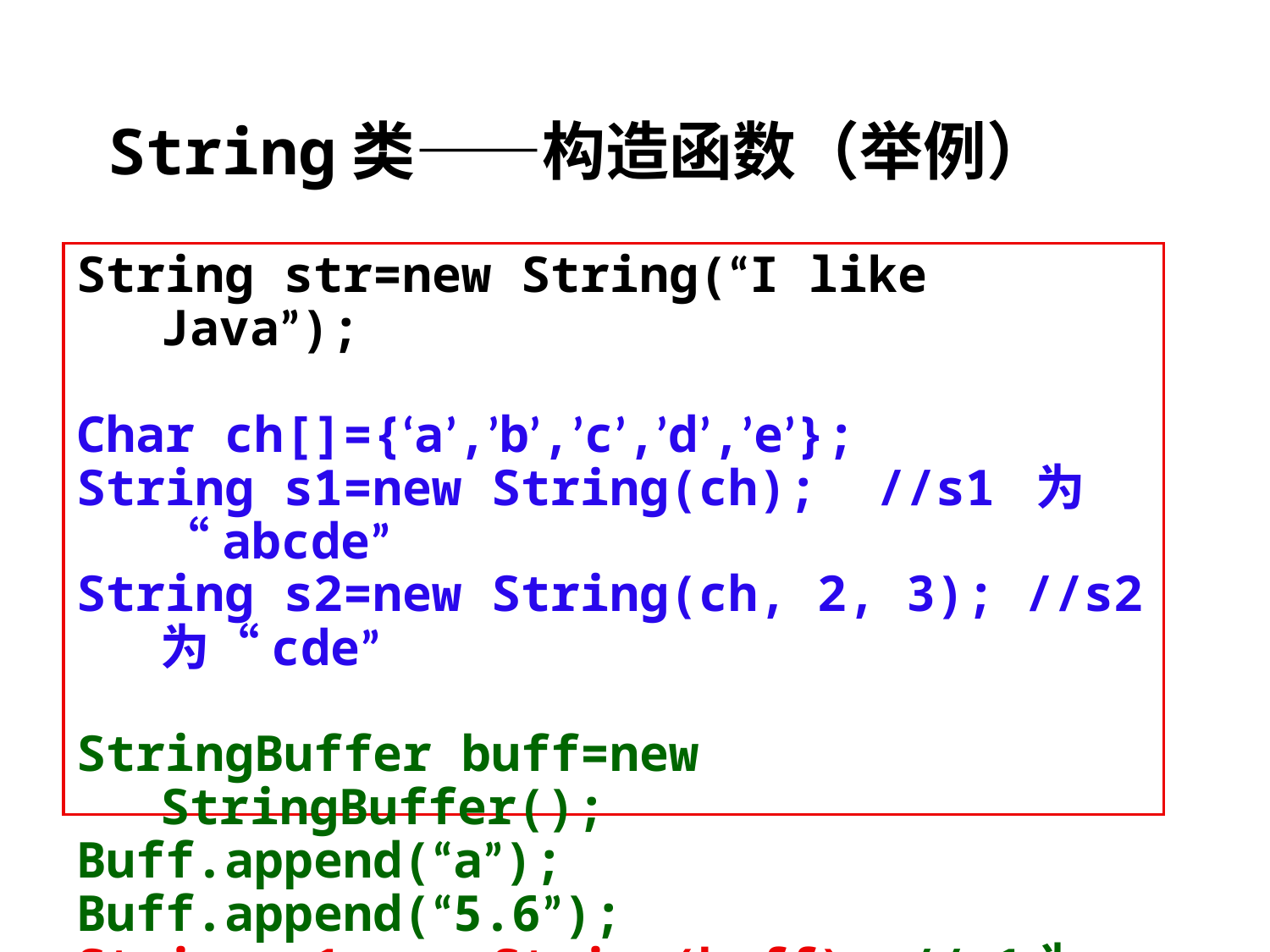

# String类——构造函数（举例）
String str=new String(“I like Java”);

Char ch[]={‘a’,’b’,’c’,’d’,’e’};
String s1=new String(ch);  //s1 为“abcde”
String s2=new String(ch, 2, 3); //s2为“cde”

StringBuffer buff=new StringBuffer();
Buff.append(“a”);
Buff.append(“5.6”);
String s1=new String(buff); //s1为“a5.6”